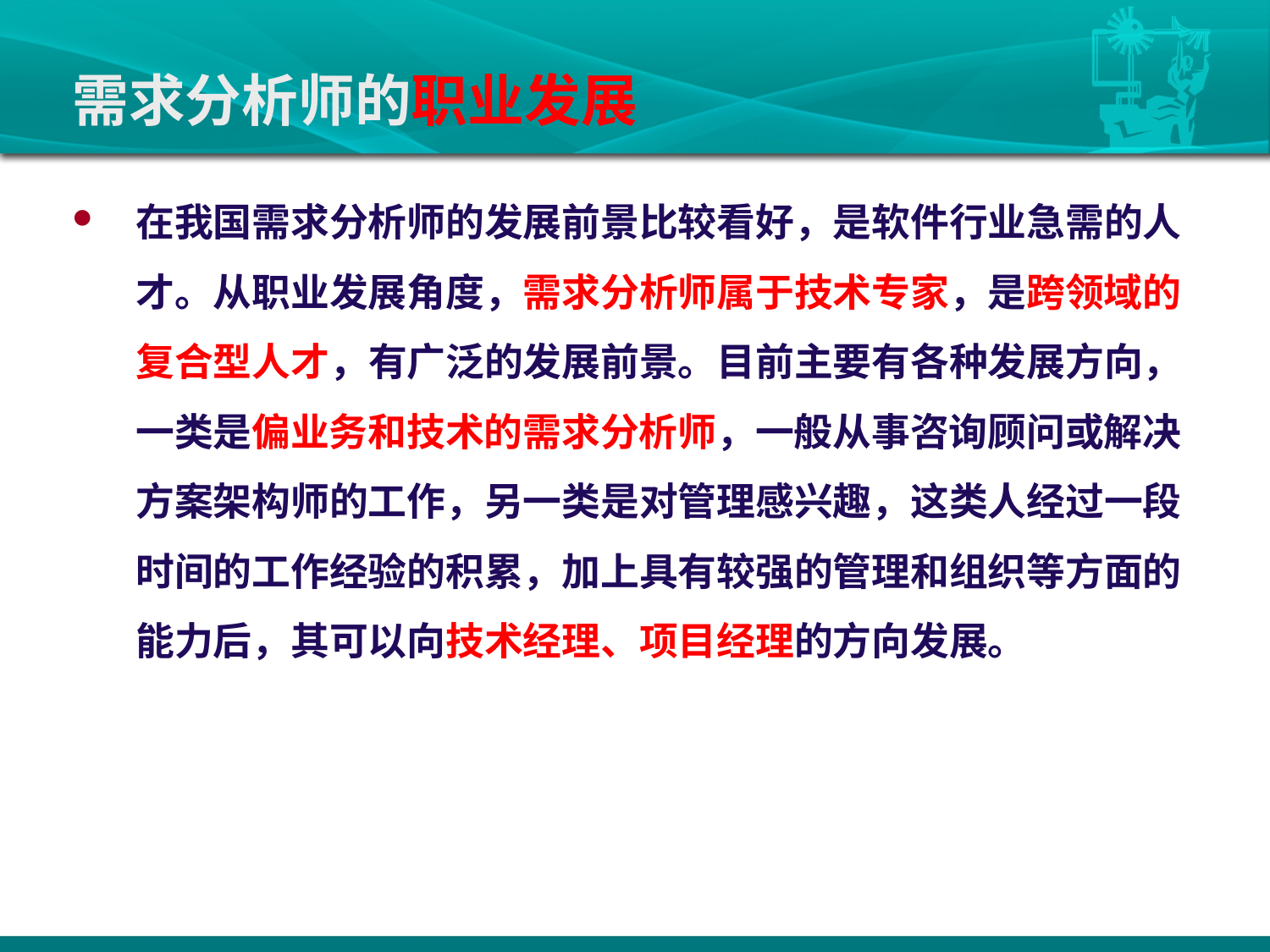

# 需求分析师的职业发展
在我国需求分析师的发展前景比较看好，是软件行业急需的人才。从职业发展角度，需求分析师属于技术专家，是跨领域的复合型人才，有广泛的发展前景。目前主要有各种发展方向，一类是偏业务和技术的需求分析师，一般从事咨询顾问或解决方案架构师的工作，另一类是对管理感兴趣，这类人经过一段时间的工作经验的积累，加上具有较强的管理和组织等方面的能力后，其可以向技术经理、项目经理的方向发展。